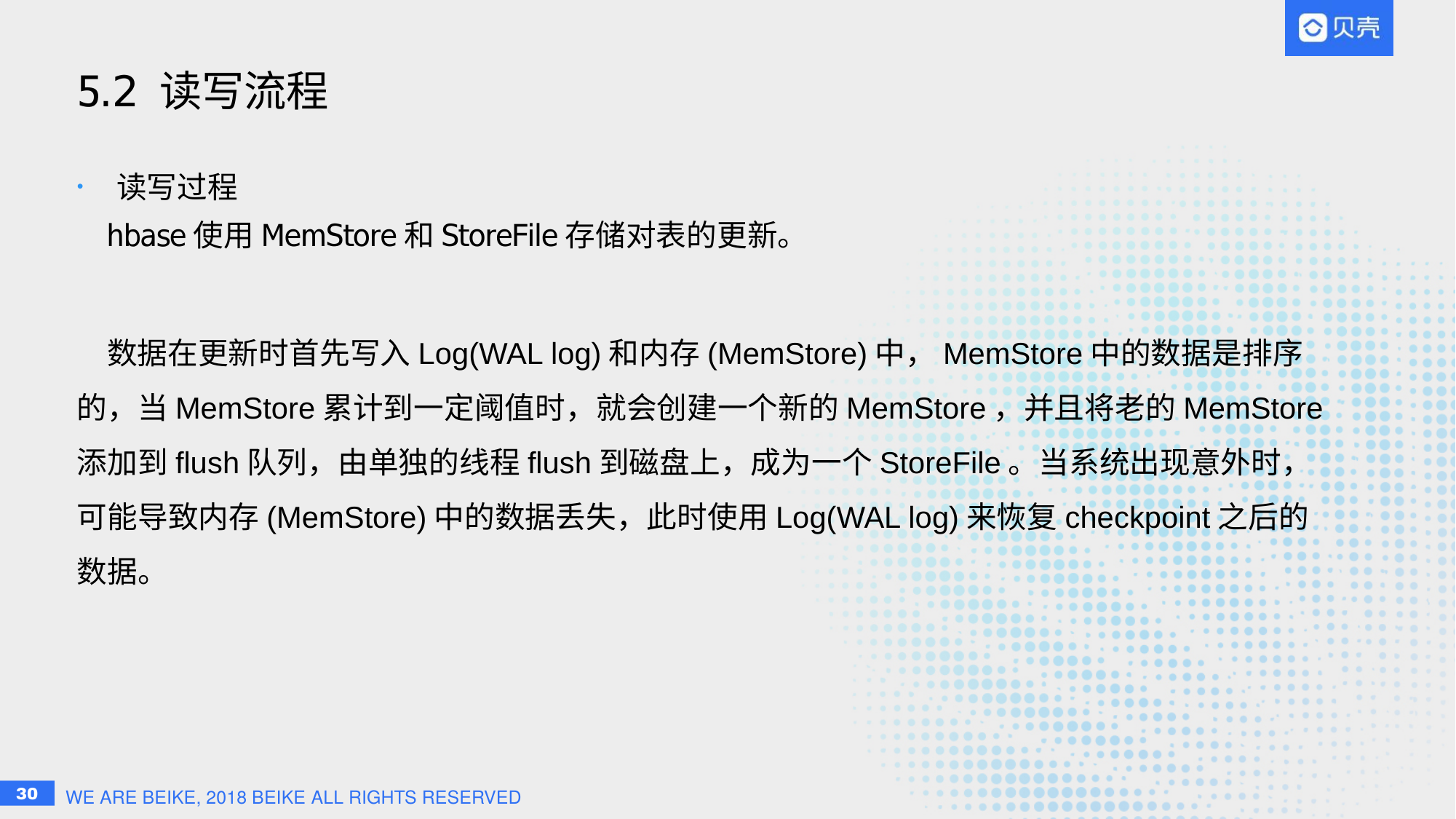

# 5.2 读写流程
  读写过程
hbase使用MemStore和StoreFile存储对表的更新。

数据在更新时首先写入Log(WAL log)和内存(MemStore)中，MemStore中的数据是排序的，当MemStore累计到一定阈值时，就会创建一个新的MemStore，并且将老的MemStore添加到flush队列，由单独的线程flush到磁盘上，成为一个StoreFile。当系统出现意外时，可能导致内存(MemStore)中的数据丢失，此时使用Log(WAL log)来恢复checkpoint之后的数据。